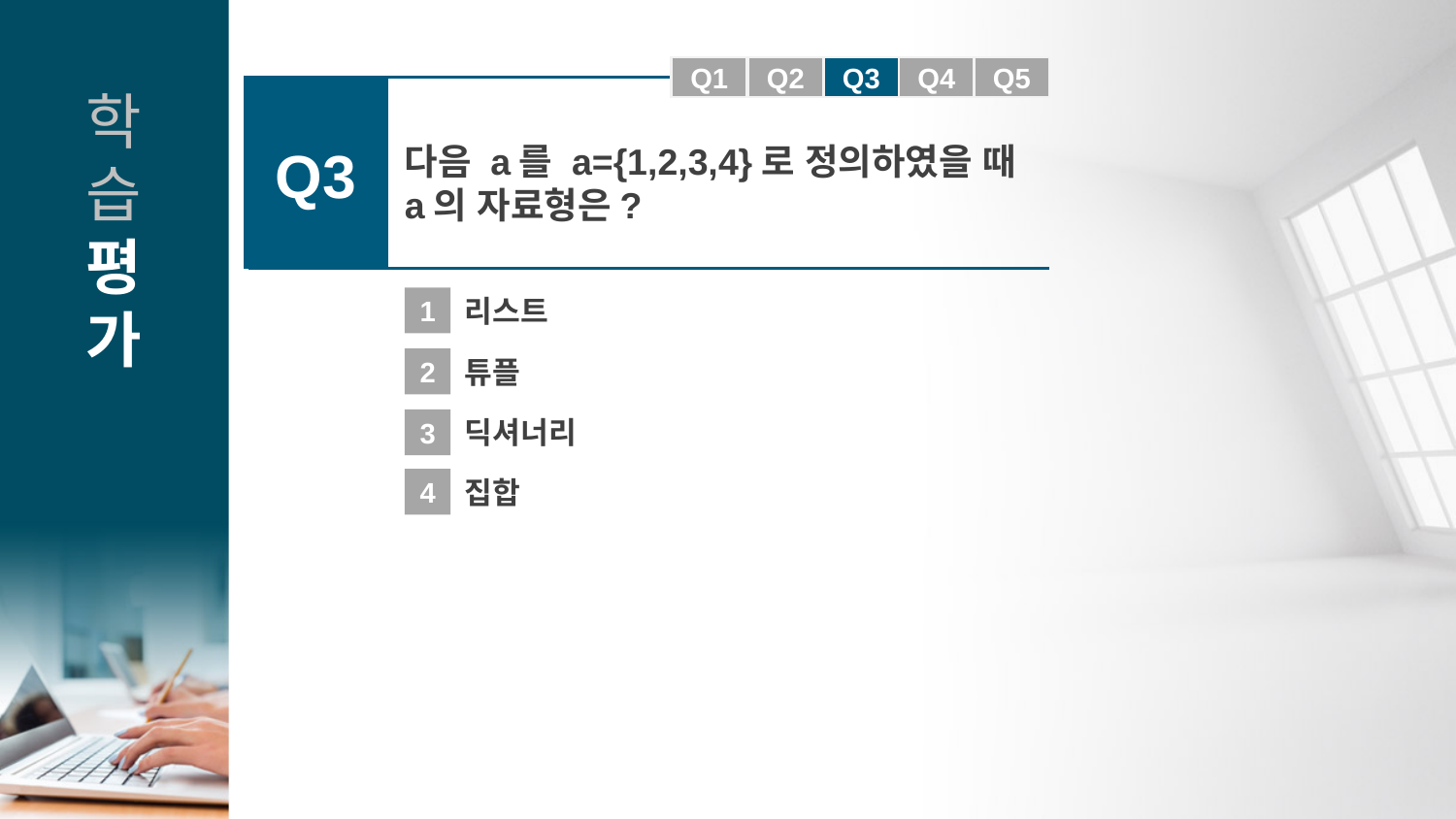

Q1
Q1
Q2
Q3
Q4
Q5
Q3
다음 a를 a={1,2,3,4}로 정의하였을 때
a의 자료형은?
1
리스트
2
튜플
딕셔너리
3
4
집합